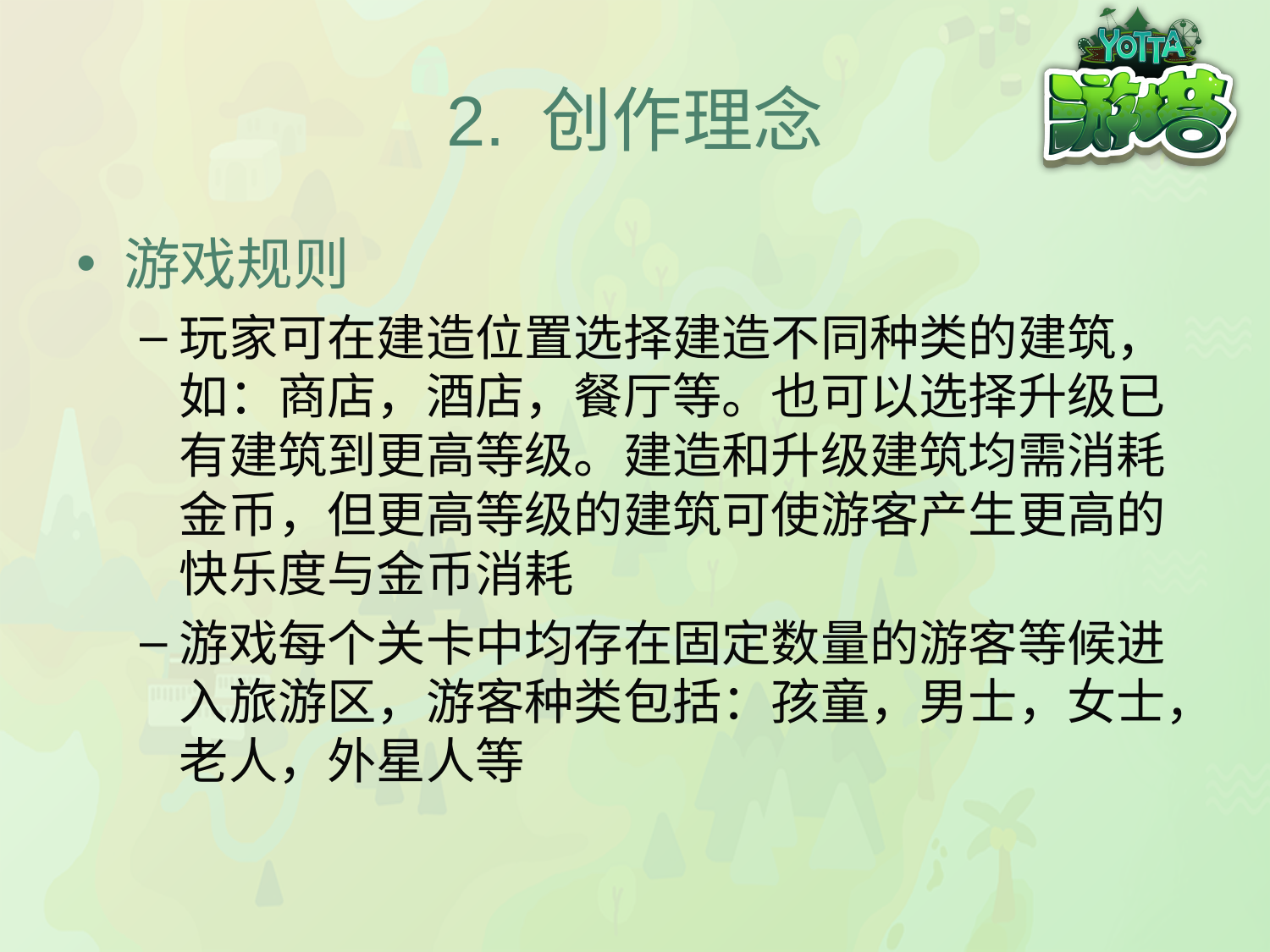

# 2. 创作理念
游戏规则
玩家可在建造位置选择建造不同种类的建筑，如：商店，酒店，餐厅等。也可以选择升级已有建筑到更高等级。建造和升级建筑均需消耗金币，但更高等级的建筑可使游客产生更高的快乐度与金币消耗
游戏每个关卡中均存在固定数量的游客等候进入旅游区，游客种类包括：孩童，男士，女士，老人，外星人等